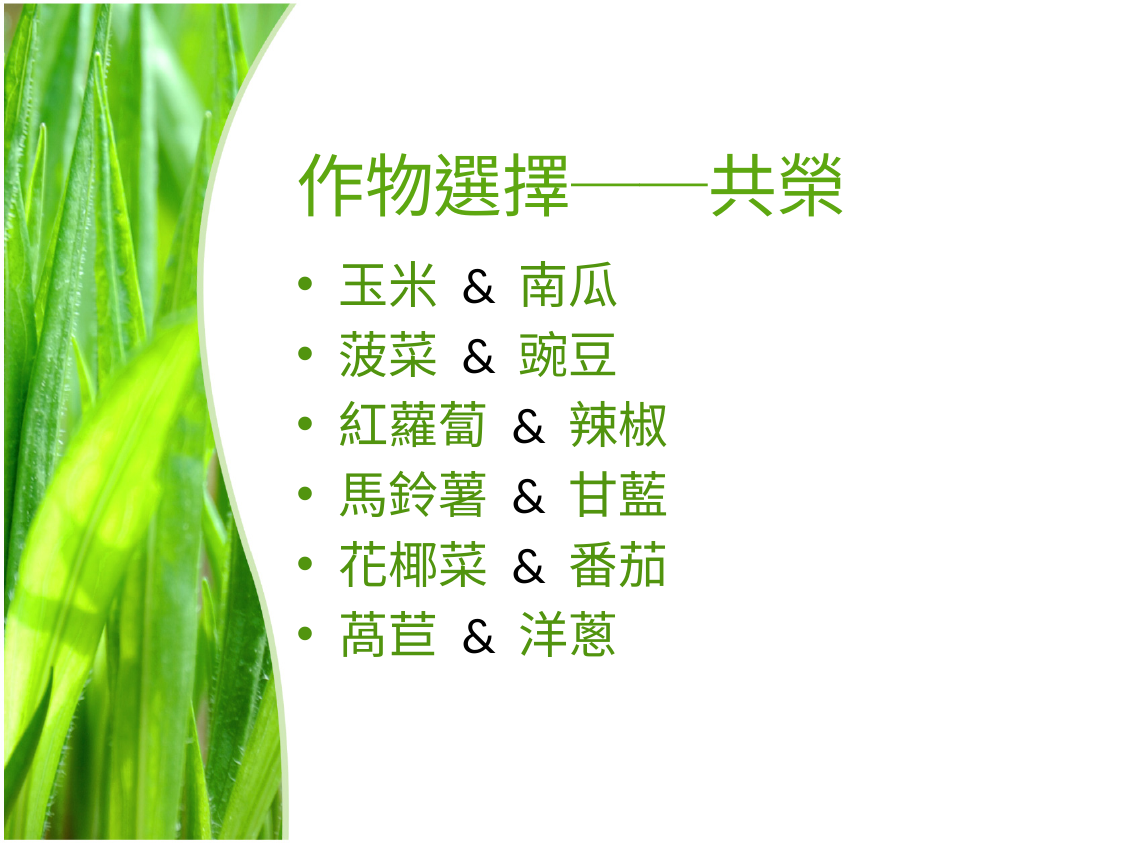

# 作物選擇──共榮
玉米 & 南瓜
菠菜 & 豌豆
紅蘿蔔 & 辣椒
馬鈴薯 & 甘藍
花椰菜 & 番茄
萵苣 & 洋蔥